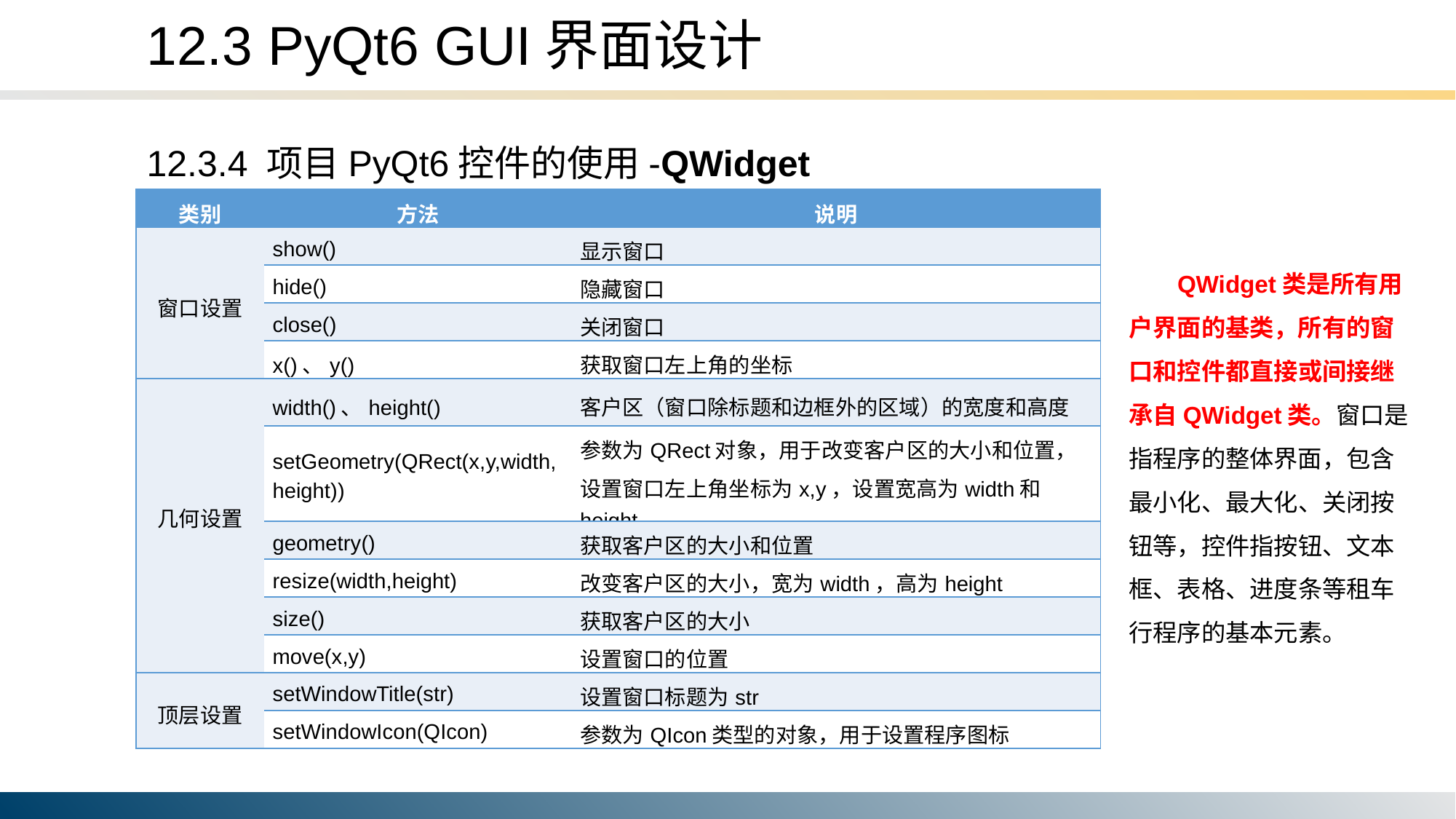

12.3 PyQt6 GUI界面设计
12.3.4 项目PyQt6控件的使用-QWidget
| 类别 | 方法 | 说明 |
| --- | --- | --- |
| 窗口设置 | show() | 显示窗口 |
|  | hide() | 隐藏窗口 |
|  | close() | 关闭窗口 |
|  | x()、y() | 获取窗口左上角的坐标 |
| 几何设置 | width()、height() | 客户区（窗口除标题和边框外的区域）的宽度和高度 |
|  | setGeometry(QRect(x,y,width,height)) | 参数为QRect对象，用于改变客户区的大小和位置，设置窗口左上角坐标为x,y，设置宽高为width和height |
|  | geometry() | 获取客户区的大小和位置 |
|  | resize(width,height) | 改变客户区的大小，宽为width，高为height |
|  | size() | 获取客户区的大小 |
|  | move(x,y) | 设置窗口的位置 |
| 顶层设置 | setWindowTitle(str) | 设置窗口标题为str |
|  | setWindowIcon(QIcon) | 参数为QIcon类型的对象，用于设置程序图标 |
QWidget类是所有用户界面的基类，所有的窗口和控件都直接或间接继承自QWidget类。窗口是指程序的整体界面，包含最小化、最大化、关闭按钮等，控件指按钮、文本框、表格、进度条等租车行程序的基本元素。